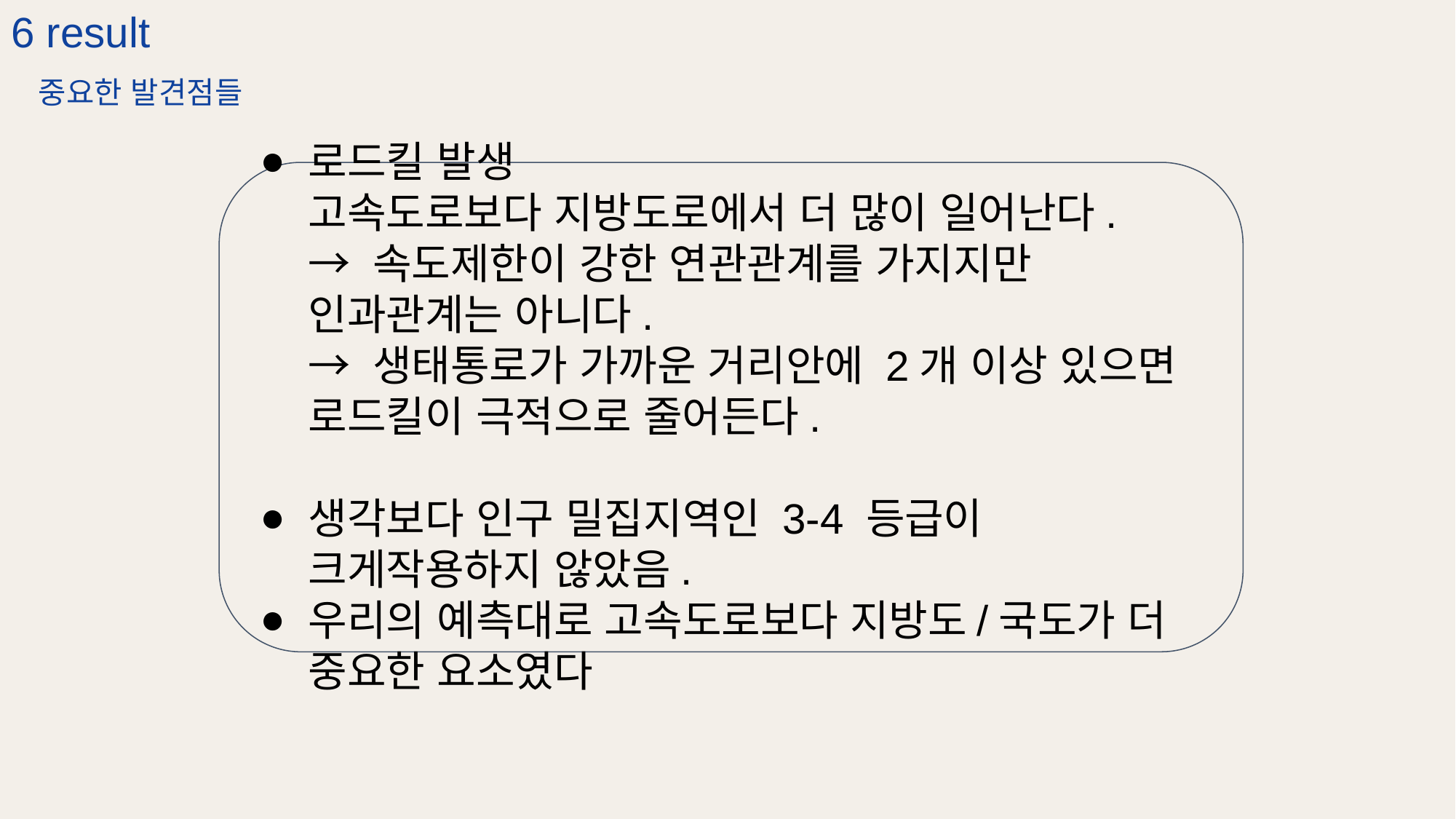

6 result
중요한 발견점들

로드킬 발생
고속도로보다 지방도로에서 더 많이 일어난다.
→ 속도제한이 강한 연관관계를 가지지만 인과관계는 아니다.
→ 생태통로가 가까운 거리안에 2개 이상 있으면 로드킬이 극적으로 줄어든다.

생각보다 인구 밀집지역인 3-4 등급이 크게작용하지 않았음.
우리의 예측대로 고속도로보다 지방도/국도가 더 중요한 요소였다